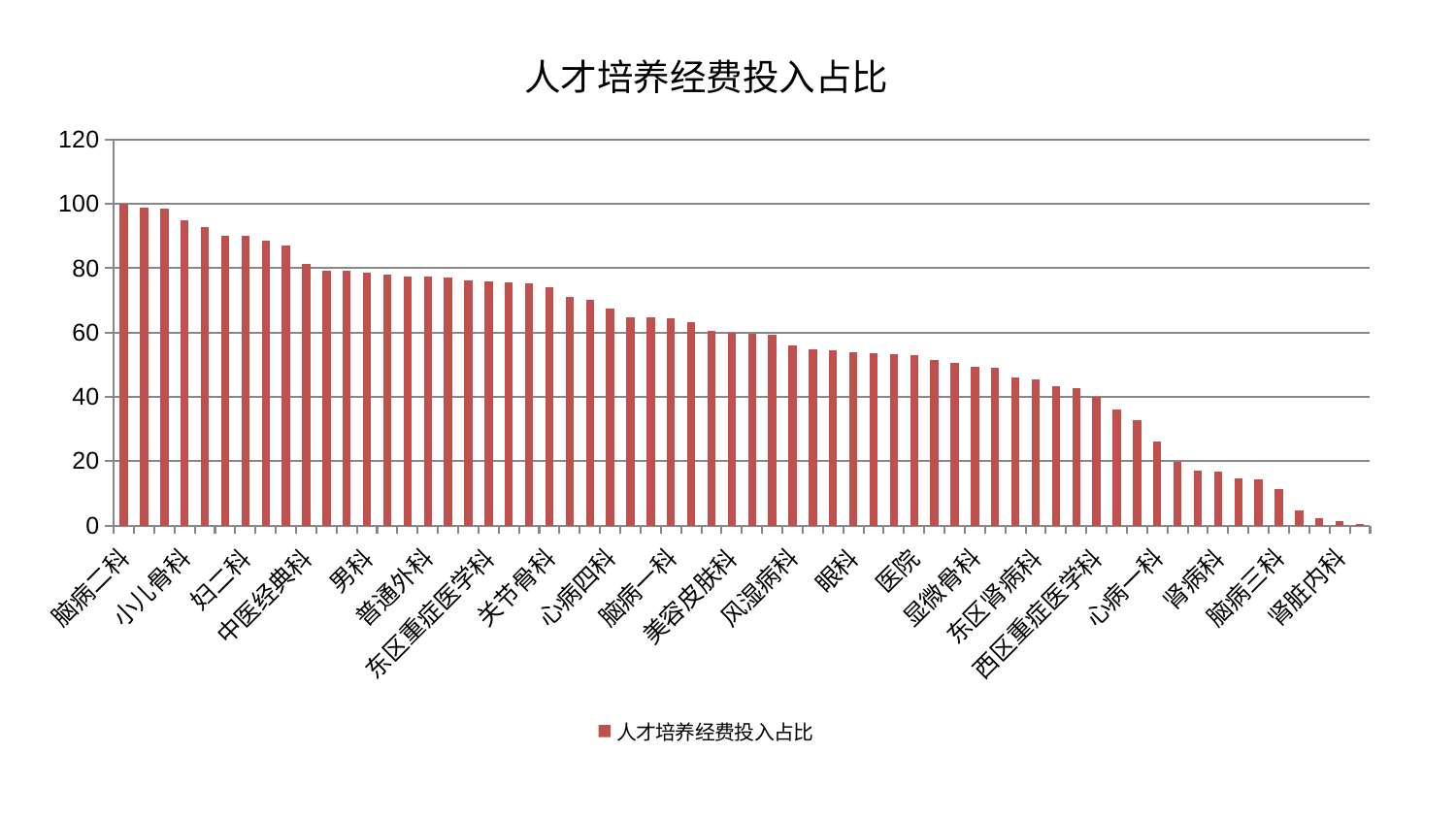

### Chart: 人才培养经费投入占比

| Category | 人才培养经费投入占比 |
|---|---|
| 脑病二科 | 100.0 |
| 老年医学科 | 98.7422727904287 |
| 周围血管科 | 98.44236329286699 |
| 小儿骨科 | 94.7828397677875 |
| 呼吸内科 | 92.79323661675137 |
| 中医外治中心 | 90.0348005177439 |
| 妇二科 | 89.97511746467791 |
| 重症医学科 | 88.67913702456795 |
| 运动损伤骨科 | 86.93859364033736 |
| 中医经典科 | 81.41606947555869 |
| 针灸科 | 79.29740830401889 |
| 内分泌科 | 79.09535512819917 |
| 男科 | 78.59185174732782 |
| 妇科 | 77.88996699594502 |
| 治未病中心 | 77.43271181925891 |
| 普通外科 | 77.28260797716804 |
| 乳腺甲状腺外科 | 77.2081073336125 |
| 微创骨科 | 76.2168998633071 |
| 东区重症医学科 | 75.9448140809995 |
| 心血管内科 | 75.53596981725698 |
| 肛肠科 | 75.43263760251068 |
| 关节骨科 | 74.00878875803322 |
| 血液科 | 71.03871040096445 |
| 心病二科 | 70.0481361766943 |
| 心病四科 | 67.3182959971914 |
| 康复科 | 64.79191428346536 |
| 神经内科 | 64.72854979667143 |
| 脑病一科 | 64.56990124912002 |
| 骨科 | 63.10454920285098 |
| 泌尿外科 | 60.635242307383045 |
| 美容皮肤科 | 59.967006769042214 |
| 妇科妇二科合并 | 59.59820954069211 |
| 综合内科 | 59.314108373720295 |
| 风湿病科 | 56.075640436140745 |
| 脾胃病科 | 54.80202599705811 |
| 身心医学科 | 54.619962273658345 |
| 眼科 | 53.826355246139975 |
| 心病三科 | 53.67236971118385 |
| 胸外科 | 53.36410269969118 |
| 医院 | 53.059908583346015 |
| 肿瘤内科 | 51.531752418894094 |
| 产科 | 50.46335256943897 |
| 显微骨科 | 49.26928995916385 |
| 推拿科 | 49.153647148014315 |
| 肝胆外科 | 46.09068457098772 |
| 东区肾病科 | 45.569046105991404 |
| 皮肤科 | 43.23863174582823 |
| 脊柱骨科 | 42.67608411078773 |
| 西区重症医学科 | 39.84919610405749 |
| 小儿推拿科 | 36.12418441743777 |
| 口腔科 | 32.68056917969028 |
| 心病一科 | 26.18259843159963 |
| 肝病科 | 19.886208629797995 |
| 儿科 | 17.07120927914004 |
| 肾病科 | 16.74522768504066 |
| 脾胃科消化科合并 | 14.6532914599995 |
| 神经外科 | 14.351623327066475 |
| 脑病三科 | 11.307425330574441 |
| 耳鼻喉科 | 4.787820907550258 |
| 消化内科 | 2.181447669997299 |
| 肾脏内科 | 1.231023651283401 |
| 创伤骨科 | 0.5162320741978031 |
224